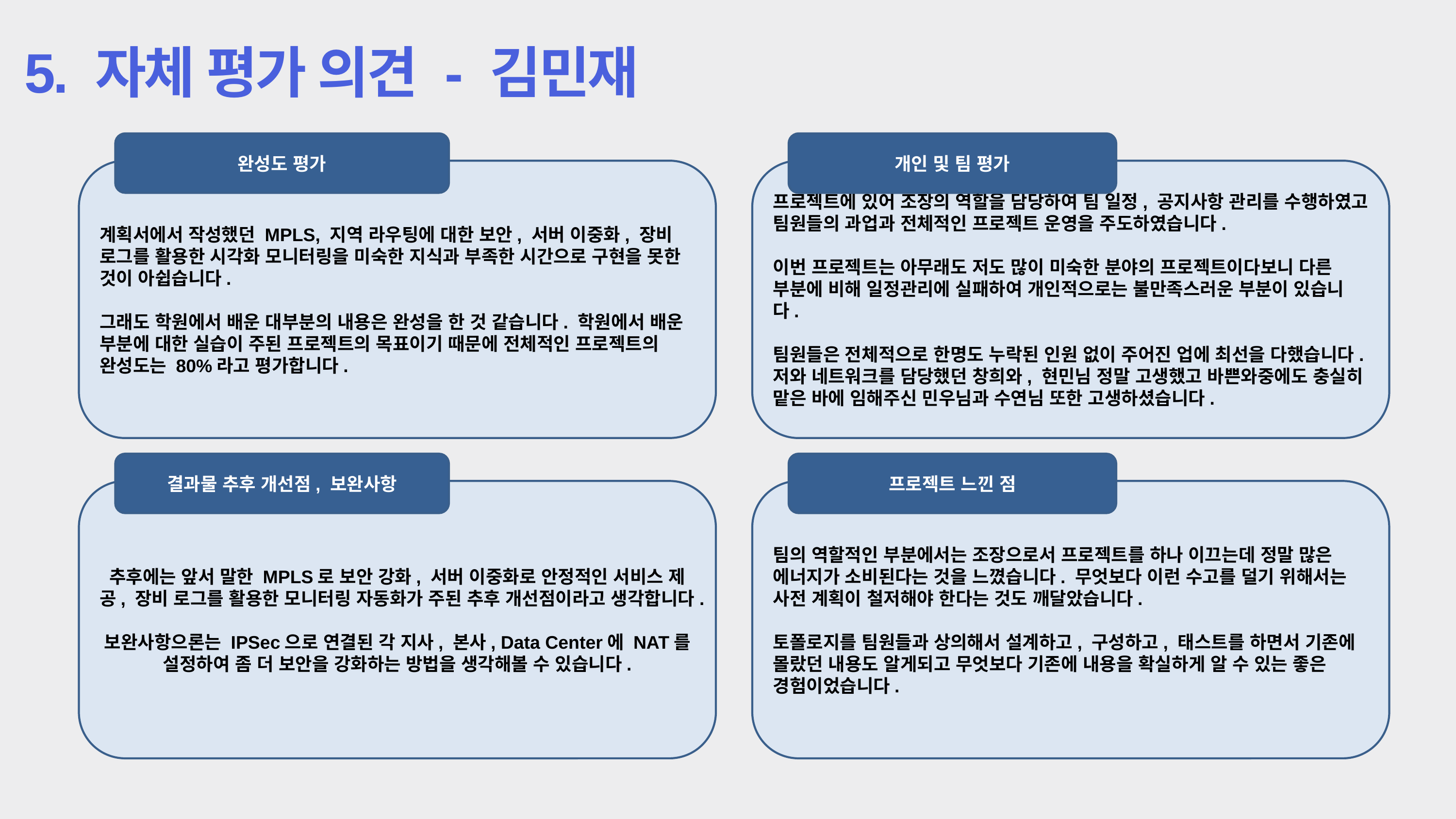

5. 자체 평가 의견 - 김민재
완성도 평가
개인 및 팀 평가
계획서에서 작성했던 MPLS, 지역 라우팅에 대한 보안, 서버 이중화, 장비 로그를 활용한 시각화 모니터링을 미숙한 지식과 부족한 시간으로 구현을 못한 것이 아쉽습니다.

그래도 학원에서 배운 대부분의 내용은 완성을 한 것 같습니다. 학원에서 배운 부분에 대한 실습이 주된 프로젝트의 목표이기 때문에 전체적인 프로젝트의 완성도는 80%라고 평가합니다.
프로젝트에 있어 조장의 역할을 담당하여 팀 일정, 공지사항 관리를 수행하였고 팀원들의 과업과 전체적인 프로젝트 운영을 주도하였습니다.

이번 프로젝트는 아무래도 저도 많이 미숙한 분야의 프로젝트이다보니 다른 부분에 비해 일정관리에 실패하여 개인적으로는 불만족스러운 부분이 있습니다.

팀원들은 전체적으로 한명도 누락된 인원 없이 주어진 업에 최선을 다했습니다.
저와 네트워크를 담당했던 창희와, 현민님 정말 고생했고 바쁜와중에도 충실히 맡은 바에 임해주신 민우님과 수연님 또한 고생하셨습니다.
결과물 추후 개선점, 보완사항
프로젝트 느낀 점
추후에는 앞서 말한 MPLS로 보안 강화, 서버 이중화로 안정적인 서비스 제공, 장비 로그를 활용한 모니터링 자동화가 주된 추후 개선점이라고 생각합니다.

보완사항으론는 IPSec으로 연결된 각 지사, 본사, Data Center에 NAT를 설정하여 좀 더 보안을 강화하는 방법을 생각해볼 수 있습니다.
팀의 역할적인 부분에서는 조장으로서 프로젝트를 하나 이끄는데 정말 많은 에너지가 소비된다는 것을 느꼈습니다. 무엇보다 이런 수고를 덜기 위해서는 사전 계획이 철저해야 한다는 것도 깨달았습니다.

토폴로지를 팀원들과 상의해서 설계하고, 구성하고, 태스트를 하면서 기존에 몰랐던 내용도 알게되고 무엇보다 기존에 내용을 확실하게 알 수 있는 좋은 경험이었습니다.